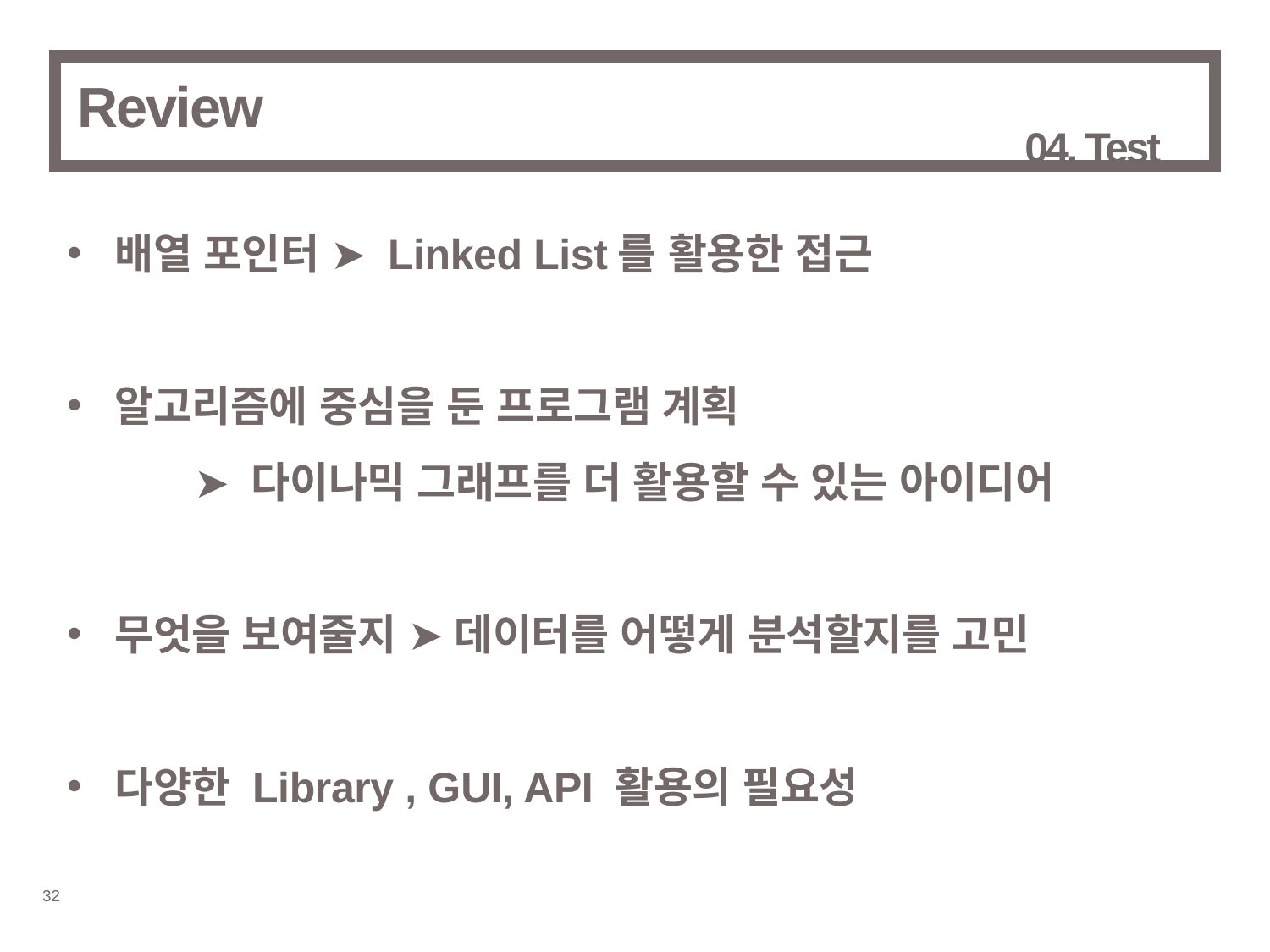

# Review
04. Test

배열 포인터 ➤ Linked List를 활용한 접근

알고리즘에 중심을 둔 프로그램 계획
➤ 다이나믹 그래프를 더 활용할 수 있는 아이디어

무엇을 보여줄지 ➤ 데이터를 어떻게 분석할지를 고민

다양한 Library , GUI, API 활용의 필요성